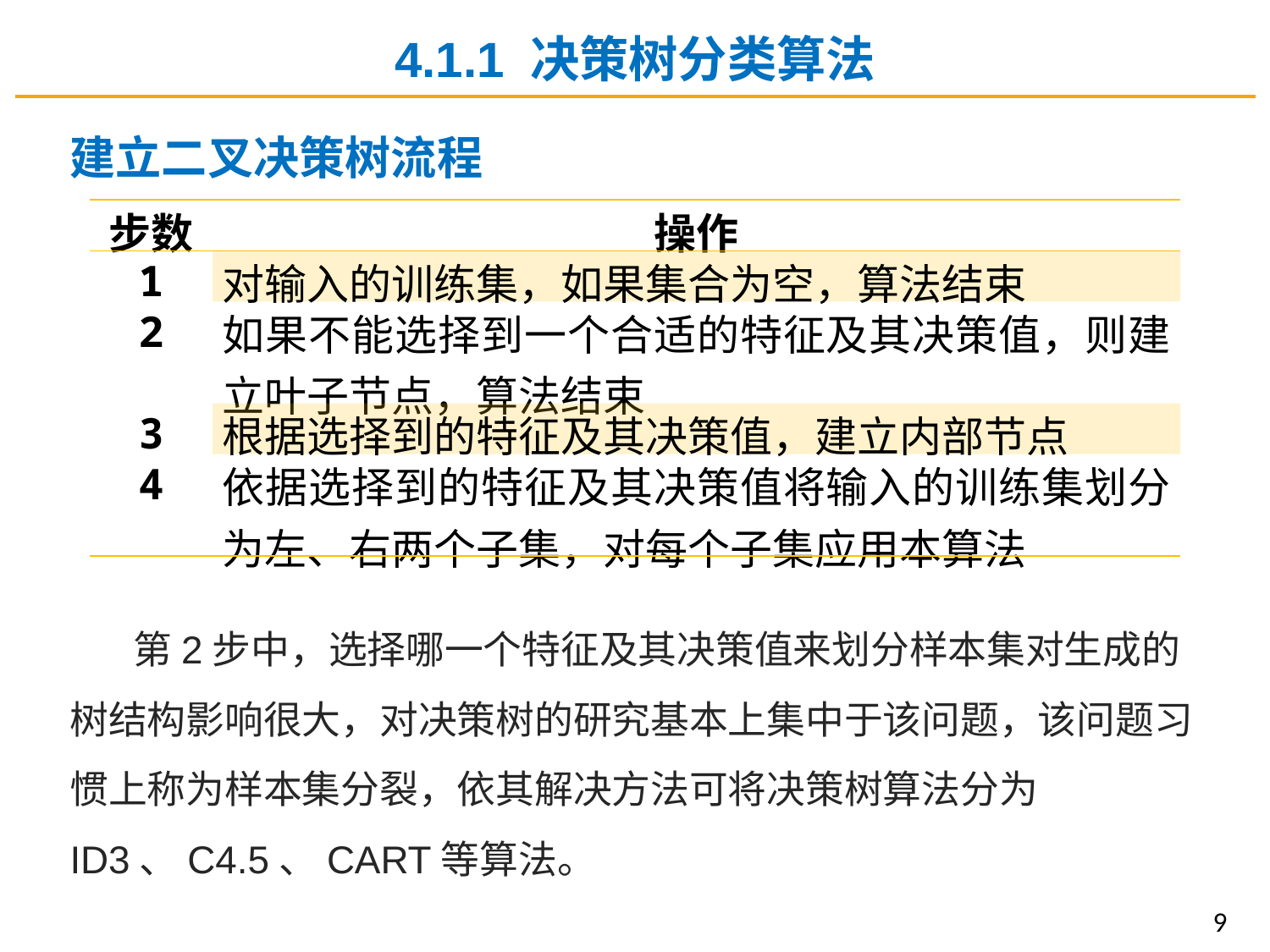

4.1.1 决策树分类算法
建立二叉决策树流程

第2步中，选择哪一个特征及其决策值来划分样本集对生成的树结构影响很大，对决策树的研究基本上集中于该问题，该问题习惯上称为样本集分裂，依其解决方法可将决策树算法分为ID3、C4.5、CART等算法。
| 步数 | 操作 |
| --- | --- |
| 1 | 对输入的训练集，如果集合为空，算法结束 |
| 2 | 如果不能选择到一个合适的特征及其决策值，则建立叶子节点，算法结束 |
| 3 | 根据选择到的特征及其决策值，建立内部节点 |
| 4 | 依据选择到的特征及其决策值将输入的训练集划分为左、右两个子集，对每个子集应用本算法 |
9